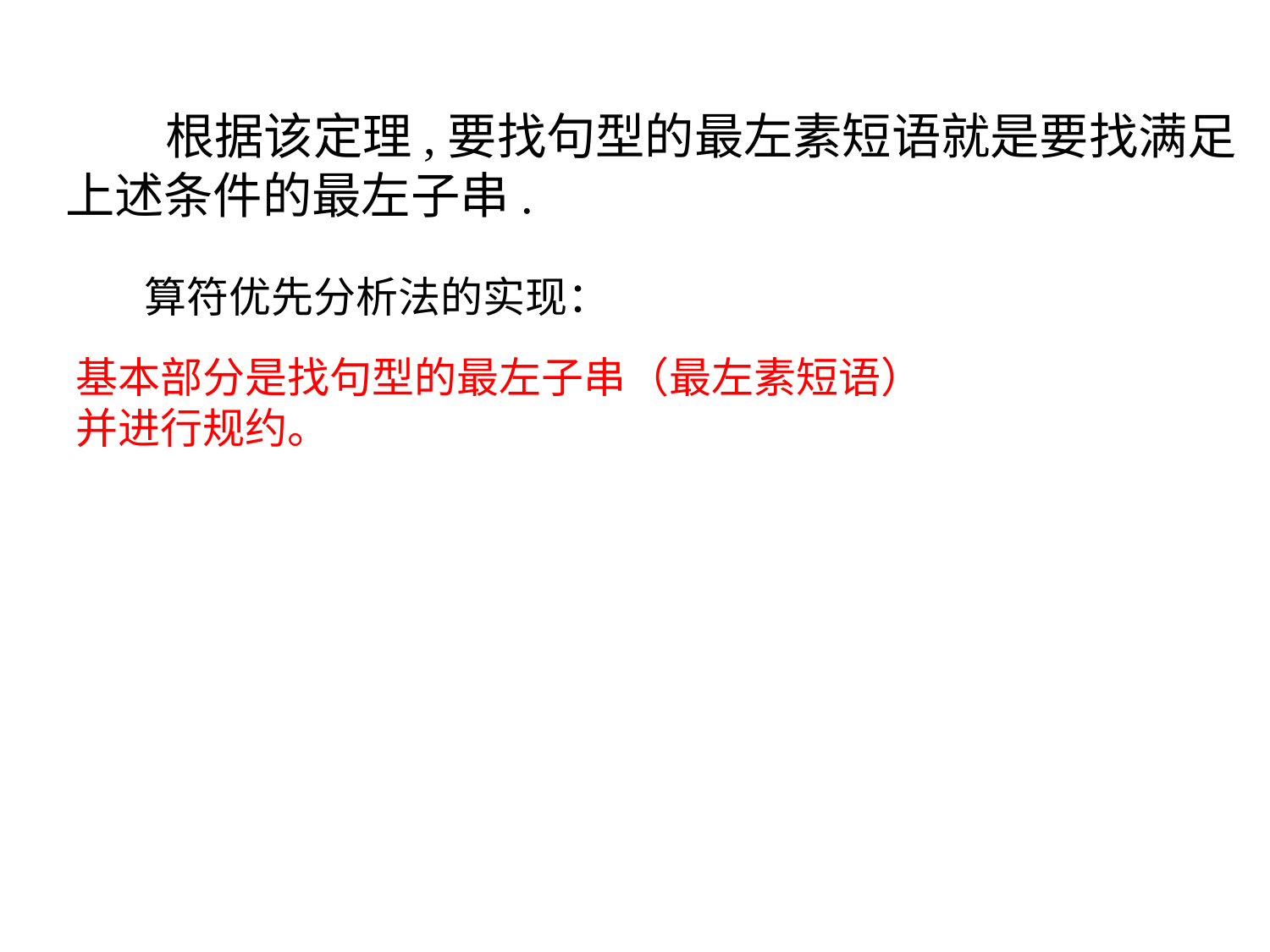

根据该定理,要找句型的最左素短语就是要找满足
上述条件的最左子串.
算符优先分析法的实现：
基本部分是找句型的最左子串（最左素短语）
并进行规约。